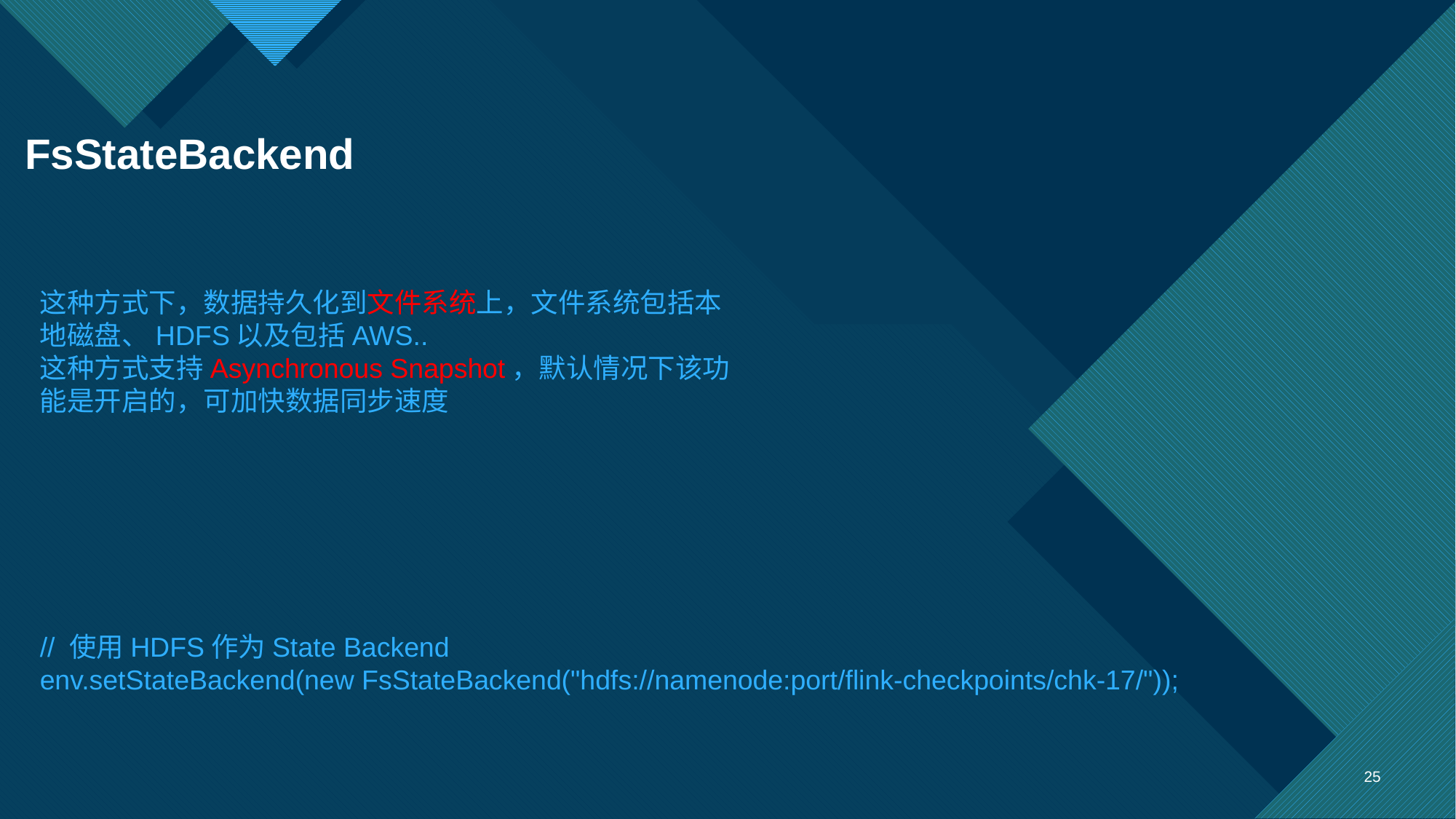

# FsStateBackend
这种方式下，数据持久化到文件系统上，文件系统包括本地磁盘、HDFS以及包括AWS..
这种方式支持Asynchronous Snapshot，默认情况下该功能是开启的，可加快数据同步速度
// 使用HDFS作为State Backend
env.setStateBackend(new FsStateBackend("hdfs://namenode:port/flink-checkpoints/chk-17/"));
25